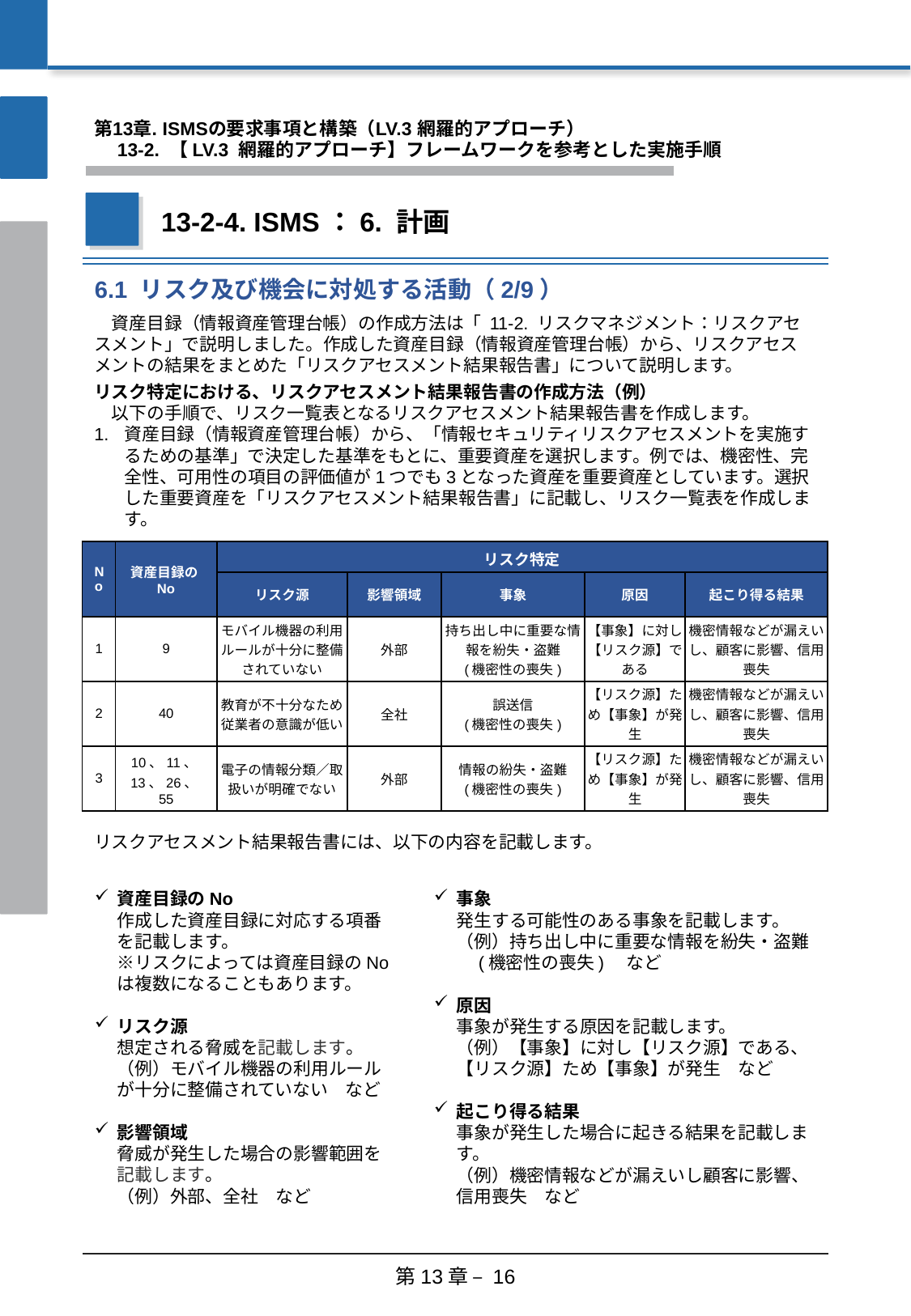

第13章. ISMSの要求事項と構築（LV.3 網羅的アプローチ）
　13-2. 【LV.3 網羅的アプローチ】フレームワークを参考とした実施手順
13-2-4. ISMS：6. 計画
6.1 リスク及び機会に対処する活動（2/9）
　資産目録（情報資産管理台帳）の作成方法は「 11-2. リスクマネジメント：リスクアセスメント」で説明しました。作成した資産目録（情報資産管理台帳）から、リスクアセスメントの結果をまとめた「リスクアセスメント結果報告書」について説明します。
リスク特定における、リスクアセスメント結果報告書の作成方法（例）
　以下の手順で、リスク一覧表となるリスクアセスメント結果報告書を作成します。
資産目録（情報資産管理台帳）から、「情報セキュリティリスクアセスメントを実施するための基準」で決定した基準をもとに、重要資産を選択します。例では、機密性、完全性、可用性の項目の評価値が1つでも3となった資産を重要資産としています。選択した重要資産を「リスクアセスメント結果報告書」に記載し、リスク一覧表を作成します。
| No | 資産目録のNo | リスク特定 |  |  |  |  |
| --- | --- | --- | --- | --- | --- | --- |
|  |  | リスク源 | 影響領域 | 事象 | 原因 | 起こり得る結果 |
| 1 | 9 | モバイル機器の利用ルールが十分に整備されていない | 外部 | 持ち出し中に重要な情報を紛失・盗難 (機密性の喪失) | 【事象】に対し【リスク源】である | 機密情報などが漏えいし、顧客に影響、信用喪失 |
| 2 | 40 | 教育が不十分なため従業者の意識が低い | 全社 | 誤送信 (機密性の喪失) | 【リスク源】ため【事象】が発生 | 機密情報などが漏えいし、顧客に影響、信用喪失 |
| 3 | 10、11、13、26、55 | 電子の情報分類／取扱いが明確でない | 外部 | 情報の紛失・盗難 (機密性の喪失) | 【リスク源】ため【事象】が発生 | 機密情報などが漏えいし、顧客に影響、信用喪失 |
リスクアセスメント結果報告書には、以下の内容を記載します。
資産目録のNo
作成した資産目録に対応する項番を記載します。
※リスクによっては資産目録のNoは複数になることもあります。

リスク源
想定される脅威を記載します。
（例）モバイル機器の利用ルールが十分に整備されていない　など

影響領域
脅威が発生した場合の影響範囲を記載します。
（例）外部、全社　など
事象
発生する可能性のある事象を記載します。
（例）持ち出し中に重要な情報を紛失・盗難　(機密性の喪失)　など

原因
事象が発生する原因を記載します。
（例）【事象】に対し【リスク源】である、【リスク源】ため【事象】が発生　など

起こり得る結果
事象が発生した場合に起きる結果を記載します。
（例）機密情報などが漏えいし顧客に影響、信用喪失　など
第13章 – 16